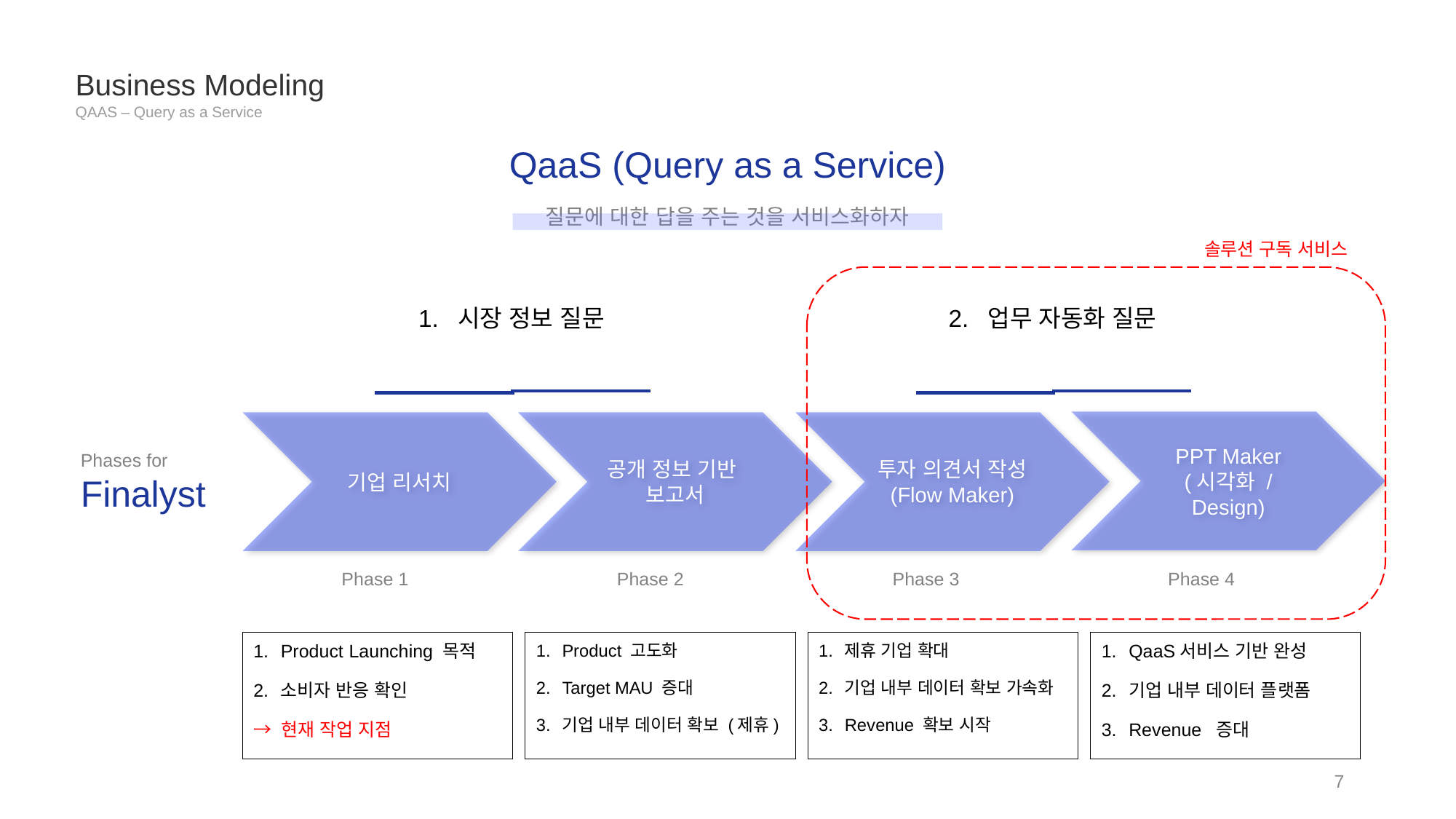

Business Modeling
QAAS – Query as a Service
QaaS (Query as a Service)
질문에 대한 답을 주는 것을 서비스화하자

솔루션 구독 서비스

1.  시장 정보 질문
2.  업무 자동화 질문
PPT Maker
(시각화 / Design)
기업 리서치
공개 정보 기반
보고서
투자 의견서 작성
(Flow Maker)
Phases for
Finalyst
Phase 4
Phase 3
Phase 2
Phase 1
Product Launching 목적
소비자 반응 확인
→ 현재 작업 지점

Product 고도화
Target MAU 증대
기업 내부 데이터 확보 (제휴)
제휴 기업 확대
기업 내부 데이터 확보 가속화
Revenue 확보 시작
QaaS서비스 기반 완성
기업 내부 데이터 플랫폼
Revenue  증대

7